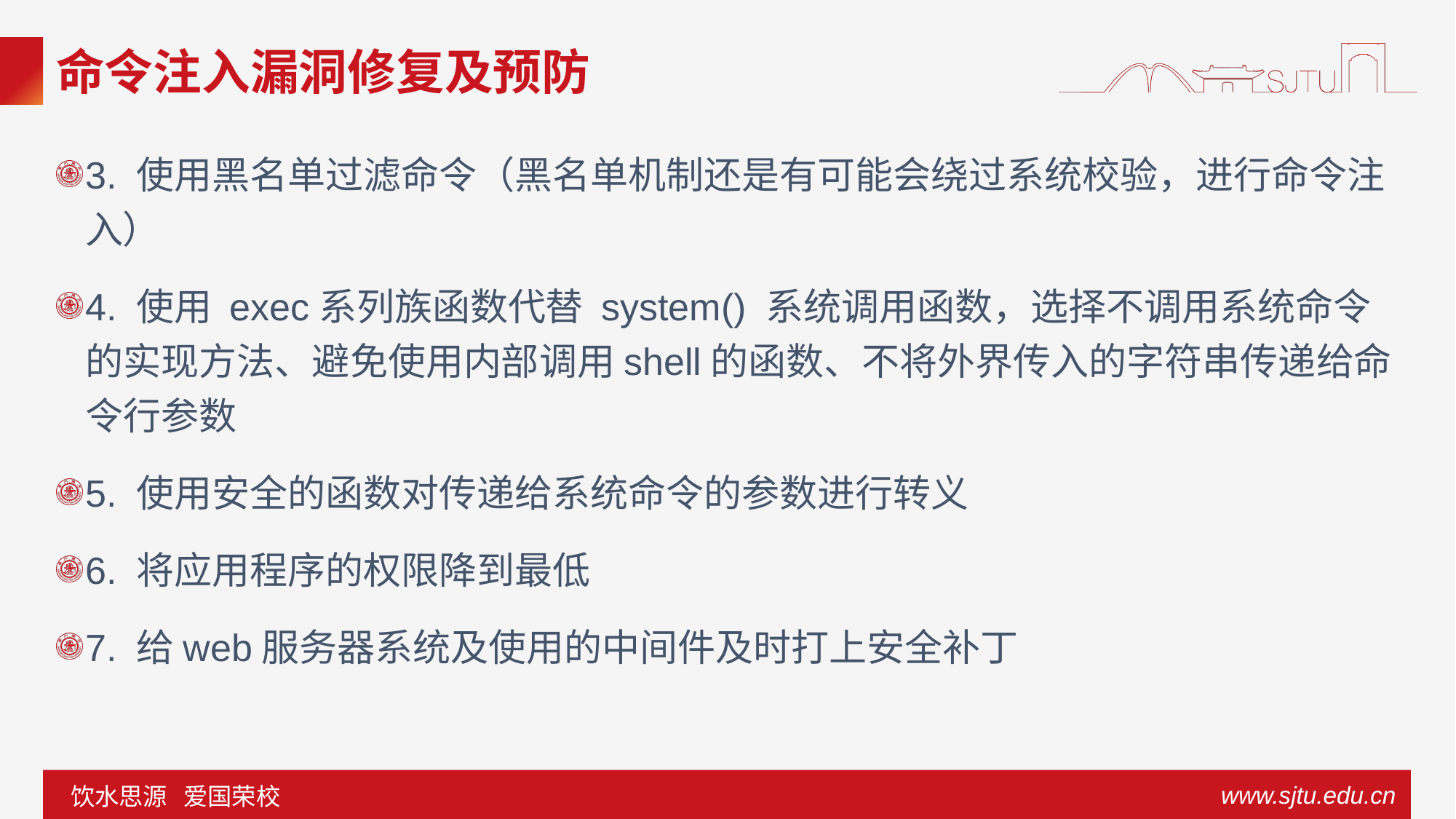

# 命令注入漏洞修复及预防
3. 使用黑名单过滤命令（黑名单机制还是有可能会绕过系统校验，进行命令注入）
4. 使用 exec系列族函数代替 system() 系统调用函数，选择不调用系统命令的实现方法、避免使用内部调用shell的函数、不将外界传入的字符串传递给命令行参数
5. 使用安全的函数对传递给系统命令的参数进行转义
6. 将应用程序的权限降到最低
7. 给web服务器系统及使用的中间件及时打上安全补丁